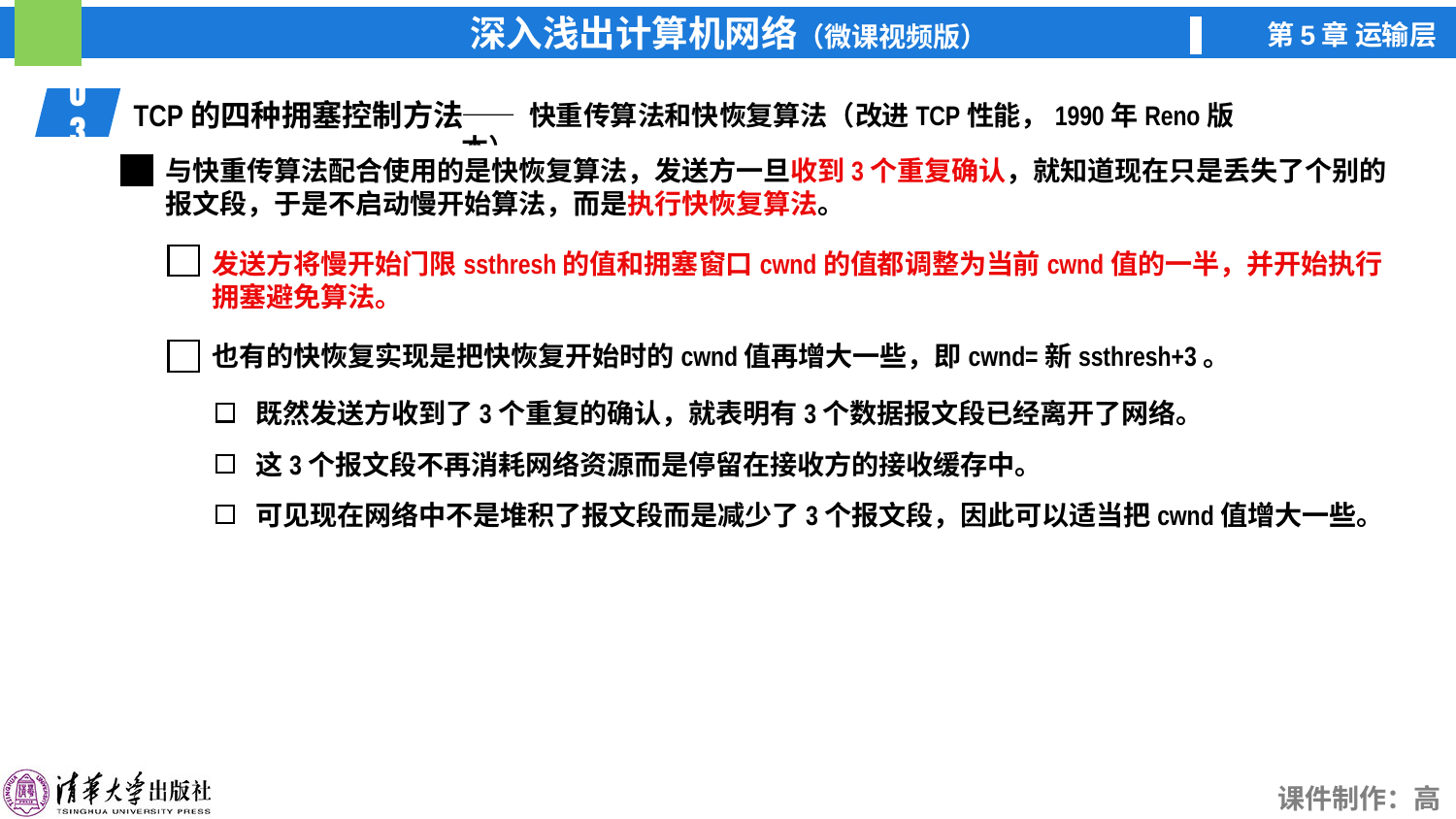

03
TCP的四种拥塞控制方法
—— 快重传算法和快恢复算法（改进TCP性能，1990年Reno版本）
与快重传算法配合使用的是快恢复算法，发送方一旦收到3个重复确认，就知道现在只是丢失了个别的报文段，于是不启动慢开始算法，而是执行快恢复算法。

发送方将慢开始门限ssthresh的值和拥塞窗口cwnd的值都调整为当前cwnd值的一半，并开始执行拥塞避免算法。

也有的快恢复实现是把快恢复开始时的cwnd值再增大一些，即cwnd=新ssthresh+3。

既然发送方收到了3个重复的确认，就表明有3个数据报文段已经离开了网络。

这3个报文段不再消耗网络资源而是停留在接收方的接收缓存中。

可见现在网络中不是堆积了报文段而是减少了3个报文段，因此可以适当把cwnd值增大一些。